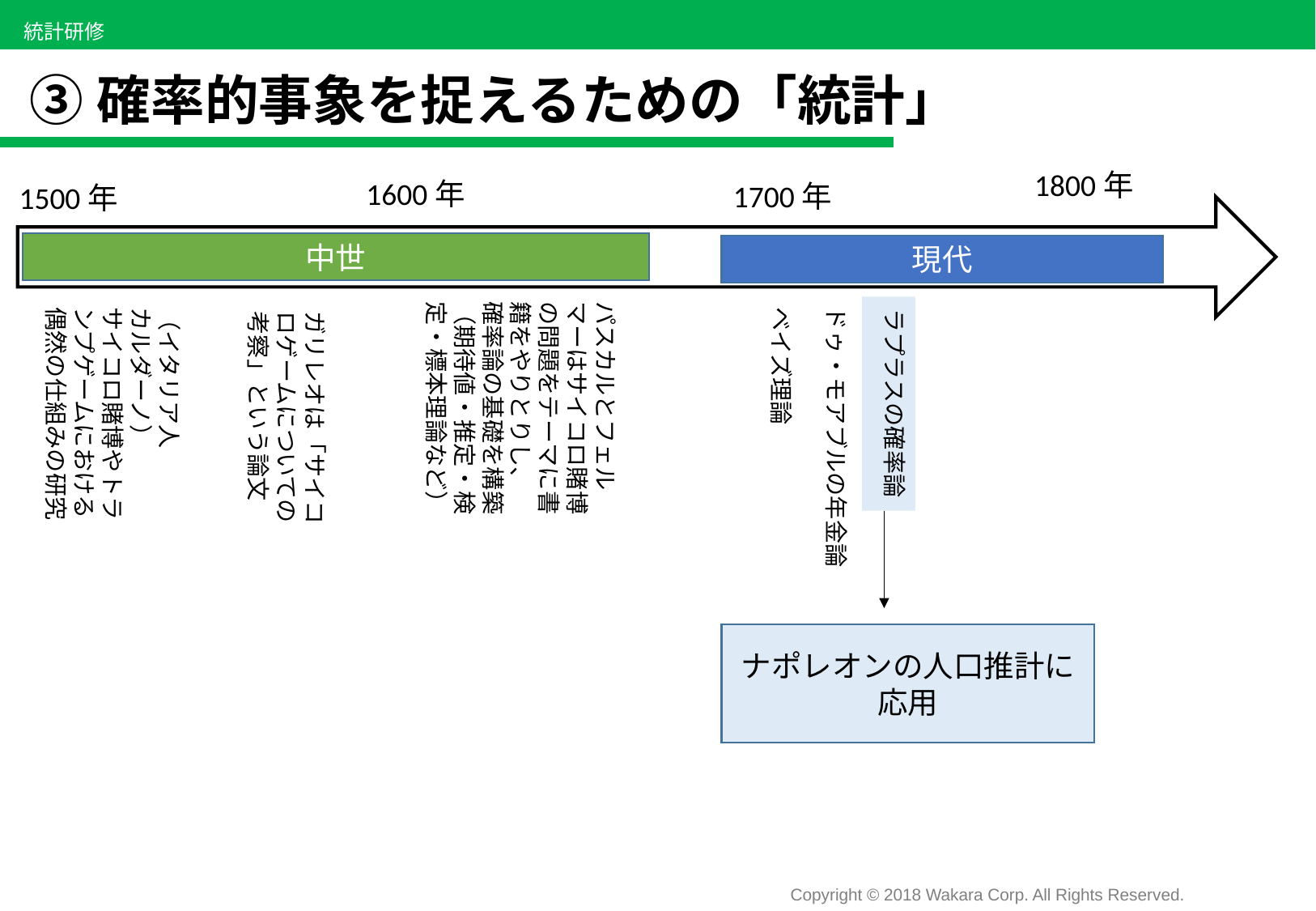

# ③確率的事象を捉えるための「統計」
　1800年
　1600年
　1700年
　1500年

中世
現代
パスカルとフェルマーはサイコロ賭博の問題をテーマに書籍をやりとりし、
確率論の基礎を構築
（期待値・推定・検定・標本理論など）
ドゥ・モアブルの年金論
ベイズ理論
（イタリア人
カルダーノ）
サイコロ賭博やトランプゲームにおける偶然の仕組みの研究
ラプラスの確率論
ガリレオは「サイコロゲームについての考察」という論文
ナポレオンの人口推計に応用